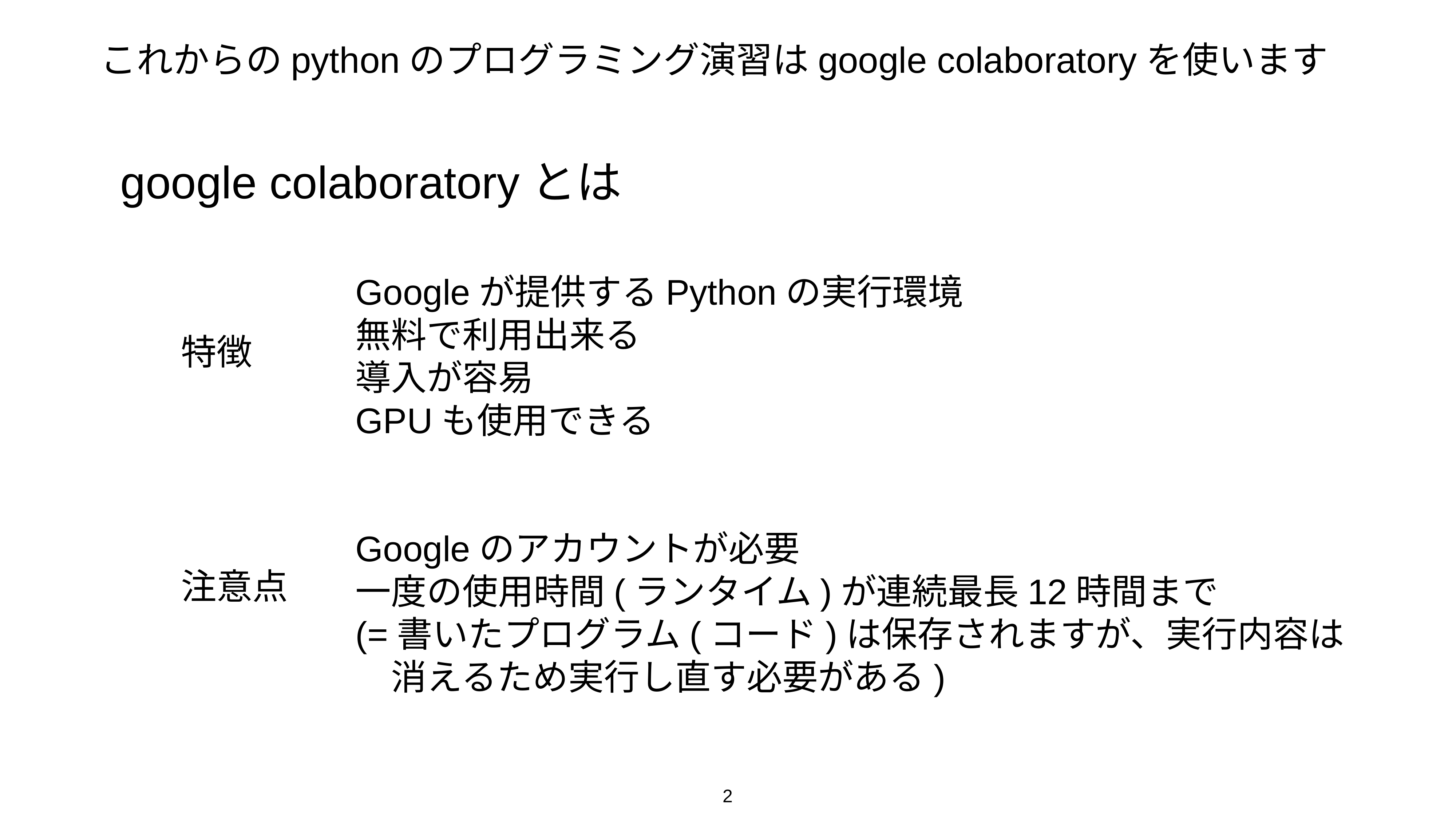

これからのpythonのプログラミング演習はgoogle colaboratoryを使います
google colaboratoryとは
Googleが提供するPythonの実行環境
無料で利用出来る
導入が容易
GPUも使用できる

Googleのアカウントが必要
一度の使用時間(ランタイム)が連続最長12時間まで
(=書いたプログラム(コード)は保存されますが、実行内容は
　消えるため実行し直す必要がある)
特徴
注意点
2